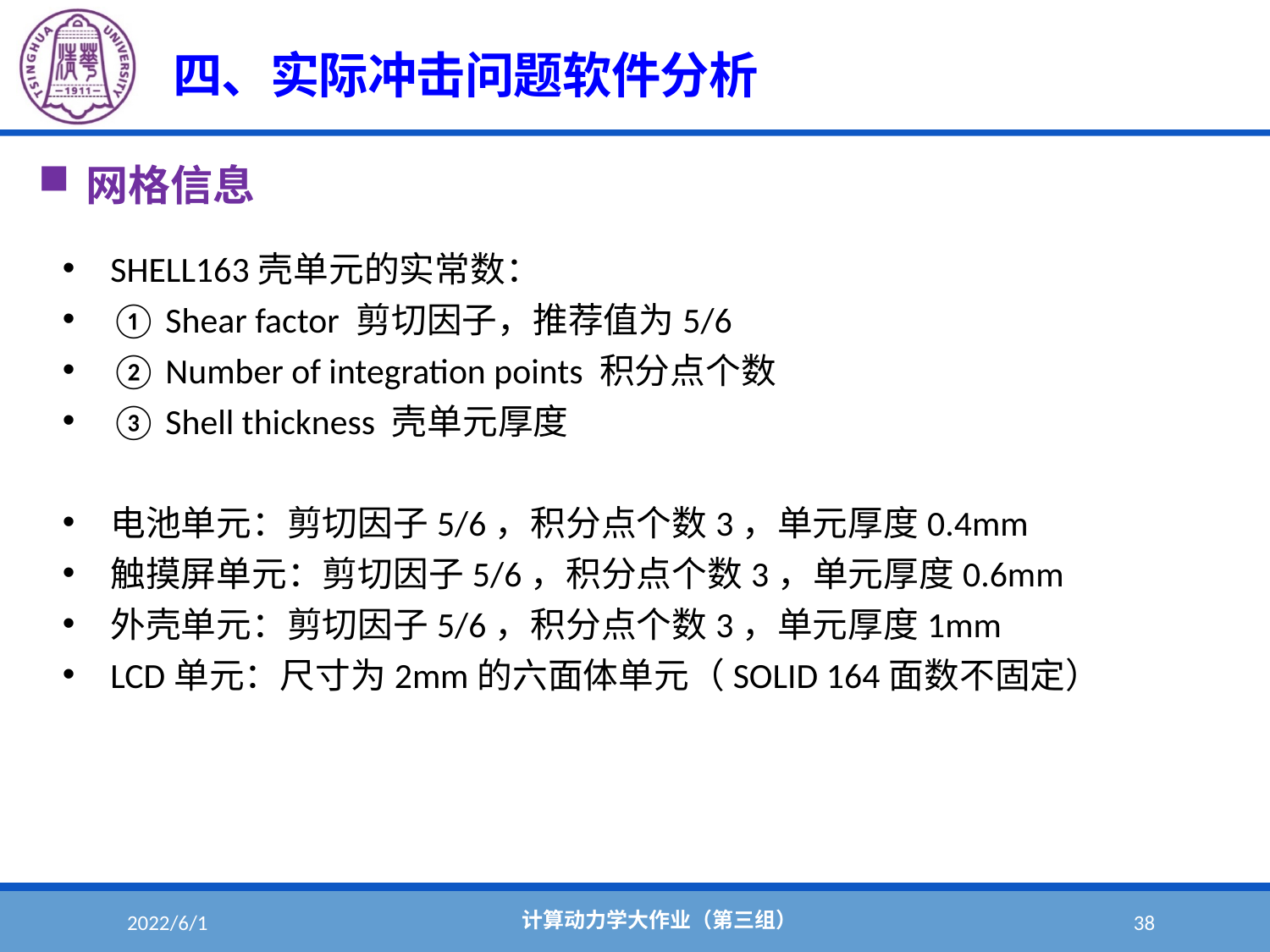

#
四、实际冲击问题软件分析
网格信息
SHELL163壳单元的实常数：
① Shear factor 剪切因子，推荐值为5/6
② Number of integration points 积分点个数
③ Shell thickness 壳单元厚度

电池单元：剪切因子5/6，积分点个数3，单元厚度0.4mm
触摸屏单元：剪切因子5/6，积分点个数3，单元厚度0.6mm
外壳单元：剪切因子5/6，积分点个数3，单元厚度1mm
LCD单元：尺寸为2mm的六面体单元（SOLID 164面数不固定）
计算动力学大作业（第三组）
2022/6/1
38